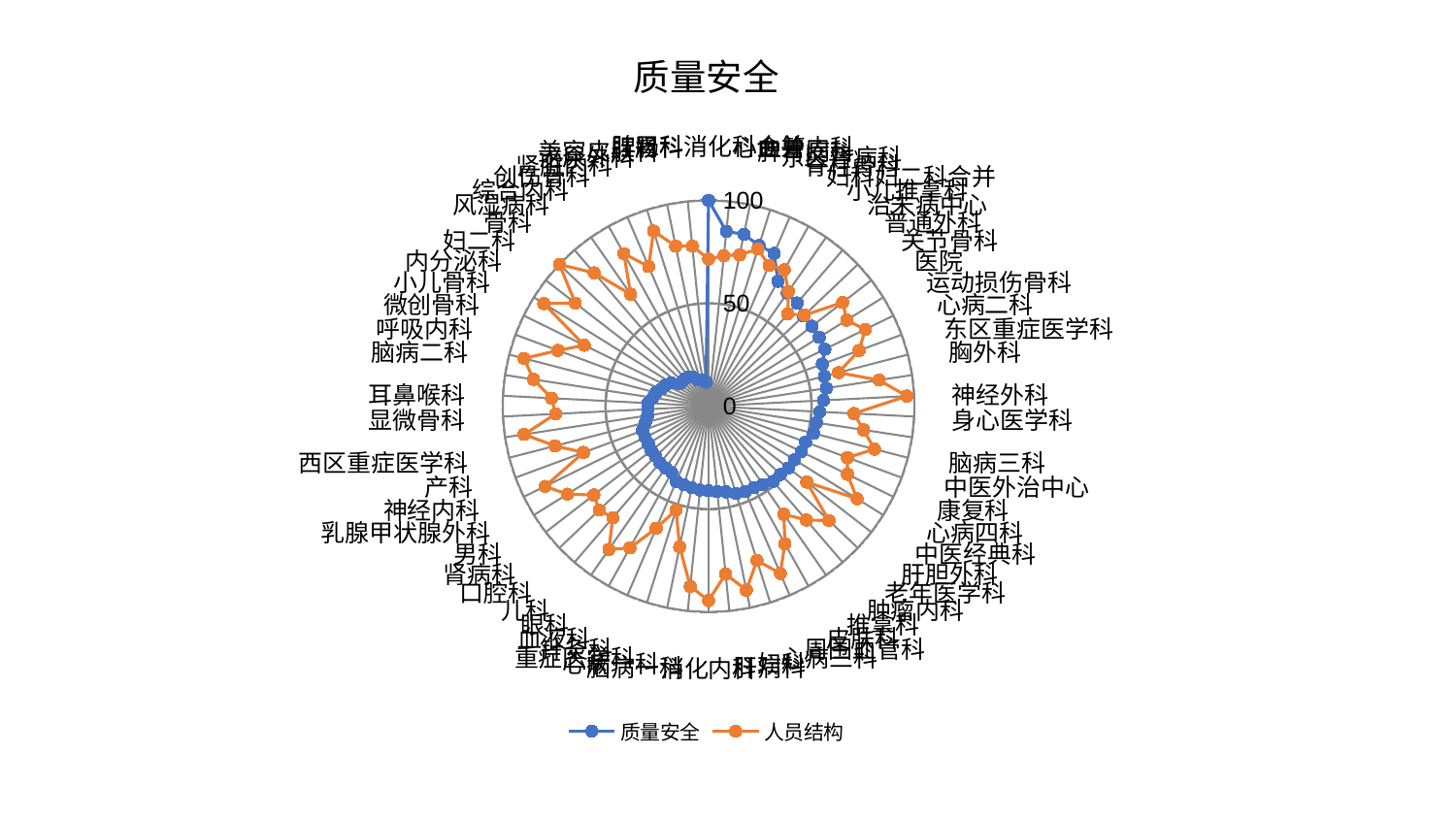

### Chart: 质量安全

| Category | 质量安全 | 人员结构 |
|---|---|---|
| 脾胃科消化科合并 | 100.00000000000001 | 71.47559371518646 |
| 心血管内科 | 85.3836115186383 | 73.5360499428307 |
| 脾胃病科 | 85.25173819728792 | 75.09111104010135 |
| 东区肾病科 | 81.84457571977202 | 79.98078465858492 |
| 脊柱骨科 | 80.76516959676731 | 74.48611137587376 |
| 妇科妇二科合并 | 69.43500524573524 | 75.81663145169445 |
| 小儿推拿科 | 67.00543141423947 | 67.90697290926794 |
| 治未病中心 | 66.09290024718126 | 59.0736735937748 |
| 普通外科 | 63.61495889520884 | 64.22804775565744 |
| 关节骨科 | 63.49988996850636 | 82.40213775048349 |
| 医院 | 63.31292349723919 | 79.06535841487158 |
| 运动损伤骨科 | 62.89075418915534 | 84.7421952849973 |
| 心病二科 | 58.93872473961447 | 77.95982857581768 |
| 东区重症医学科 | 58.1178224431748 | 65.16721413998918 |
| 胸外科 | 57.88740435489755 | 83.78889014038995 |
| 神经外科 | 55.872645390230176 | 96.42928084825628 |
| 身心医学科 | 54.08736005542333 | 70.67471294960086 |
| 脑病三科 | 52.95657403361119 | 76.13957826487065 |
| 中医外治中心 | 52.71042686892201 | 83.28160559546996 |
| 康复科 | 50.19280071862835 | 71.91868459062057 |
| 心病四科 | 50.147215933454255 | 75.1316784559937 |
| 中医经典科 | 49.185225911705245 | 84.99594214898708 |
| 肝胆外科 | 49.089748478241944 | 60.269939557506305 |
| 老年医学科 | 48.16347287207123 | 80.67778431166074 |
| 肿瘤内科 | 48.1546728305786 | 72.89035027778503 |
| 推拿科 | 46.37160158877645 | 63.99692771745489 |
| 皮肤科 | 45.3620069566152 | 76.44896231614815 |
| 周围血管科 | 45.22002024140738 | 88.41087255105353 |
| 心病三科 | 44.48875640565969 | 78.5672413104741 |
| 妇科 | 42.48451547586021 | 91.27180287833119 |
| 肝病科 | 41.64154669012274 | 81.93739510060365 |
| 消化内科 | 41.06646458201721 | 94.4232534207852 |
| 脑病一科 | 40.956247472255065 | 88.02113815429546 |
| 心病一科 | 40.46922979630225 | 69.80018337760619 |
| 重症医学科 | 40.08194613647822 | 52.86960649067441 |
| 针灸科 | 39.793578844786964 | 64.52169134743937 |
| 血液科 | 36.93149012264055 | 78.78155687618307 |
| 眼科 | 36.51685924252685 | 84.78261217391696 |
| 儿科 | 36.28780836230111 | 71.42349247279203 |
| 口腔科 | 35.38441657730633 | 73.28686772840193 |
| 肾病科 | 35.23971541790947 | 70.49753754883447 |
| 男科 | 34.46343471184257 | 80.82678379099588 |
| 乳腺甲状腺外科 | 34.31490041474065 | 88.49317802072736 |
| 神经内科 | 34.238949833233676 | 64.75626133257911 |
| 产科 | 31.75269181990158 | 77.02141460225319 |
| 西区重症医学科 | 30.00040573936189 | 90.63912229227213 |
| 显微骨科 | 29.61467620967902 | 74.38630975640719 |
| 耳鼻喉科 | 29.422199373736515 | 76.42018305810042 |
| 脑病二科 | 27.3772259911638 | 86.05013994384537 |
| 呼吸内科 | 26.366525326192836 | 92.60591570113746 |
| 微创骨科 | 24.312139600676947 | 78.03498660728141 |
| 小儿骨科 | 23.254100976744116 | 67.23705164649981 |
| 内分泌科 | 21.46021560065432 | 94.28586715247596 |
| 妇二科 | 17.85964157059418 | 81.83602502802364 |
| 骨科 | 17.63417882291128 | 100.0 |
| 风湿病科 | 17.602087486439668 | 85.35853293231213 |
| 综合内科 | 17.135064778175746 | 66.26290734534798 |
| 创伤骨科 | 16.31710142748561 | 84.79346145056317 |
| 肾脏内科 | 13.88162352152187 | 73.82495977289524 |
| 泌尿外科 | 13.448501665566095 | 89.18383911048493 |
| 美容皮肤科 | 12.922306131360937 | 79.37740326968002 |
| 肛肠科 | 11.711925507725354 | 78.18297257341965 |
3